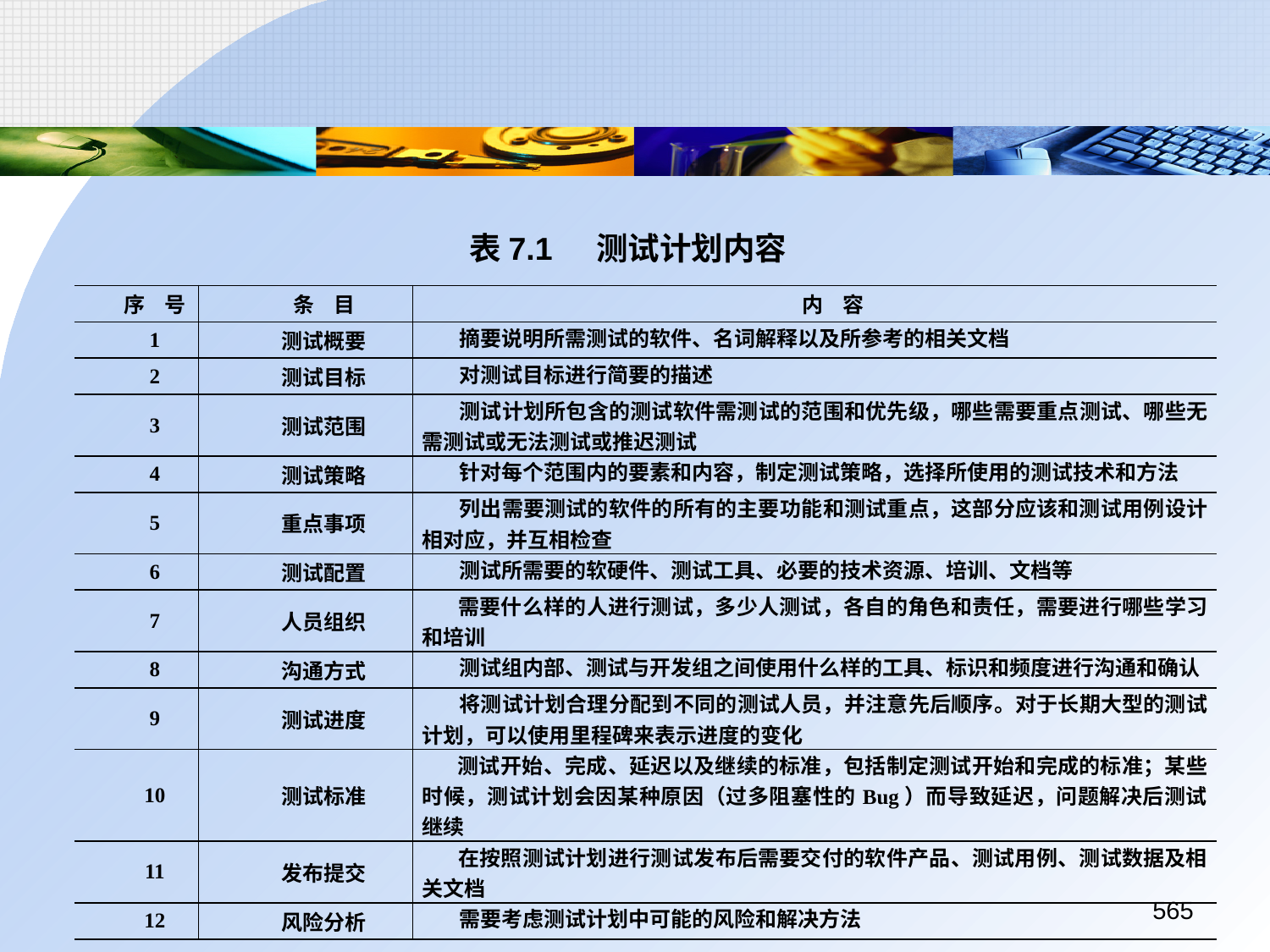

表7.1	测试计划内容
| 序 号 | 条 目 | 内 容 |
| --- | --- | --- |
| 1 | 测试概要 | 摘要说明所需测试的软件、名词解释以及所参考的相关文档 |
| 2 | 测试目标 | 对测试目标进行简要的描述 |
| 3 | 测试范围 | 测试计划所包含的测试软件需测试的范围和优先级，哪些需要重点测试、哪些无需测试或无法测试或推迟测试 |
| 4 | 测试策略 | 针对每个范围内的要素和内容，制定测试策略，选择所使用的测试技术和方法 |
| 5 | 重点事项 | 列出需要测试的软件的所有的主要功能和测试重点，这部分应该和测试用例设计相对应，并互相检查 |
| 6 | 测试配置 | 测试所需要的软硬件、测试工具、必要的技术资源、培训、文档等 |
| 7 | 人员组织 | 需要什么样的人进行测试，多少人测试，各自的角色和责任，需要进行哪些学习和培训 |
| 8 | 沟通方式 | 测试组内部、测试与开发组之间使用什么样的工具、标识和频度进行沟通和确认 |
| 9 | 测试进度 | 将测试计划合理分配到不同的测试人员，并注意先后顺序。对于长期大型的测试计划，可以使用里程碑来表示进度的变化 |
| 10 | 测试标准 | 测试开始、完成、延迟以及继续的标准，包括制定测试开始和完成的标准；某些时候，测试计划会因某种原因（过多阻塞性的Bug）而导致延迟，问题解决后测试继续 |
| 11 | 发布提交 | 在按照测试计划进行测试发布后需要交付的软件产品、测试用例、测试数据及相关文档 |
| 12 | 风险分析 | 需要考虑测试计划中可能的风险和解决方法 |
565